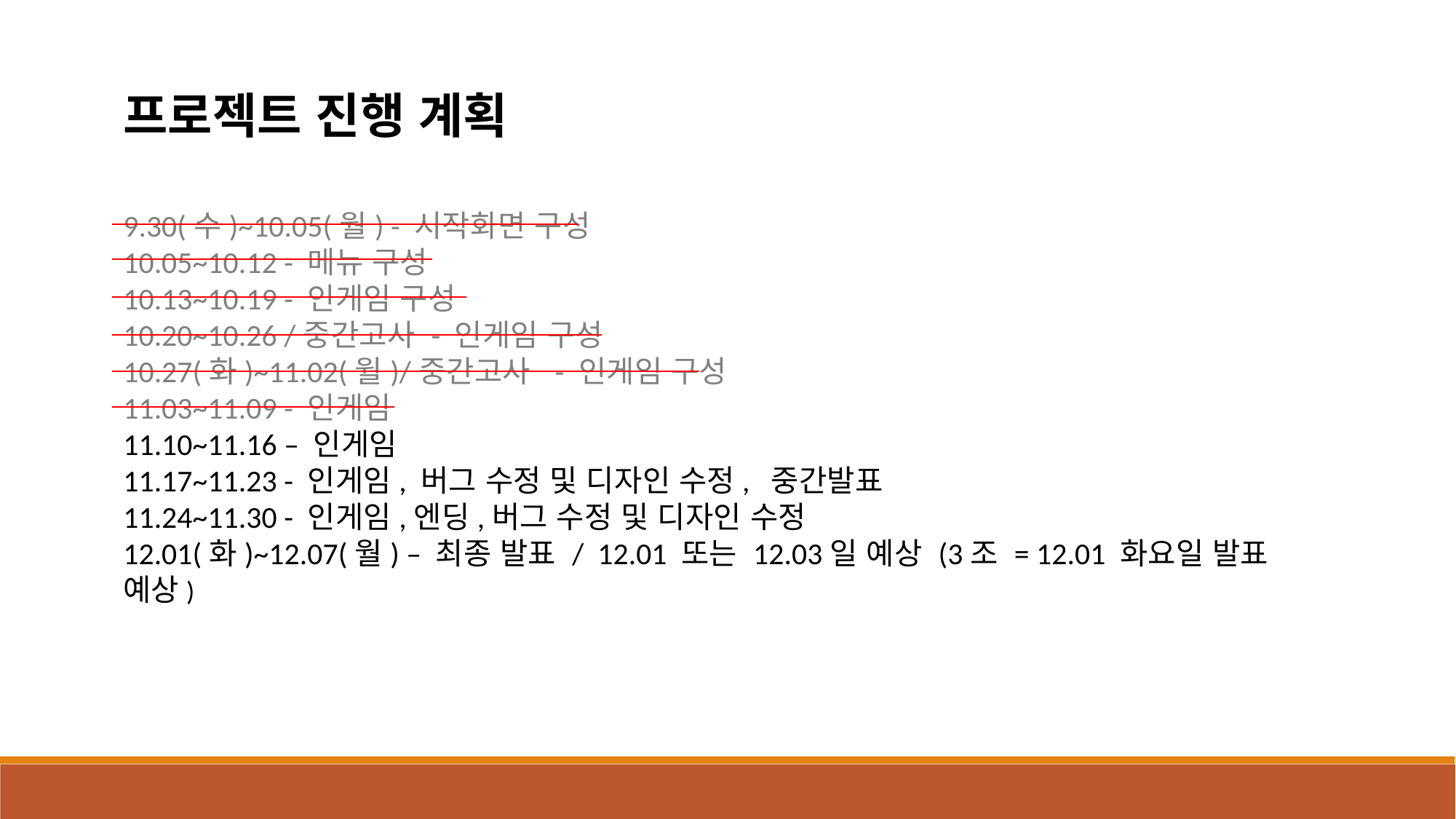

프로젝트 진행 계획
9.30(수)~10.05(월) - 시작화면 구성
10.05~10.12 - 메뉴 구성
10.13~10.19 - 인게임 구성
10.20~10.26 /중간고사 - 인게임 구성
10.27(화)~11.02(월)/중간고사  - 인게임 구성
11.03~11.09 - 인게임
11.10~11.16 – 인게임
11.17~11.23 - 인게임, 버그 수정 및 디자인 수정,  중간발표
11.24~11.30 - 인게임,엔딩,버그 수정 및 디자인 수정
12.01(화)~12.07(월) – 최종 발표 /  12.01 또는 12.03일 예상 (3조 = 12.01 화요일 발표 예상)